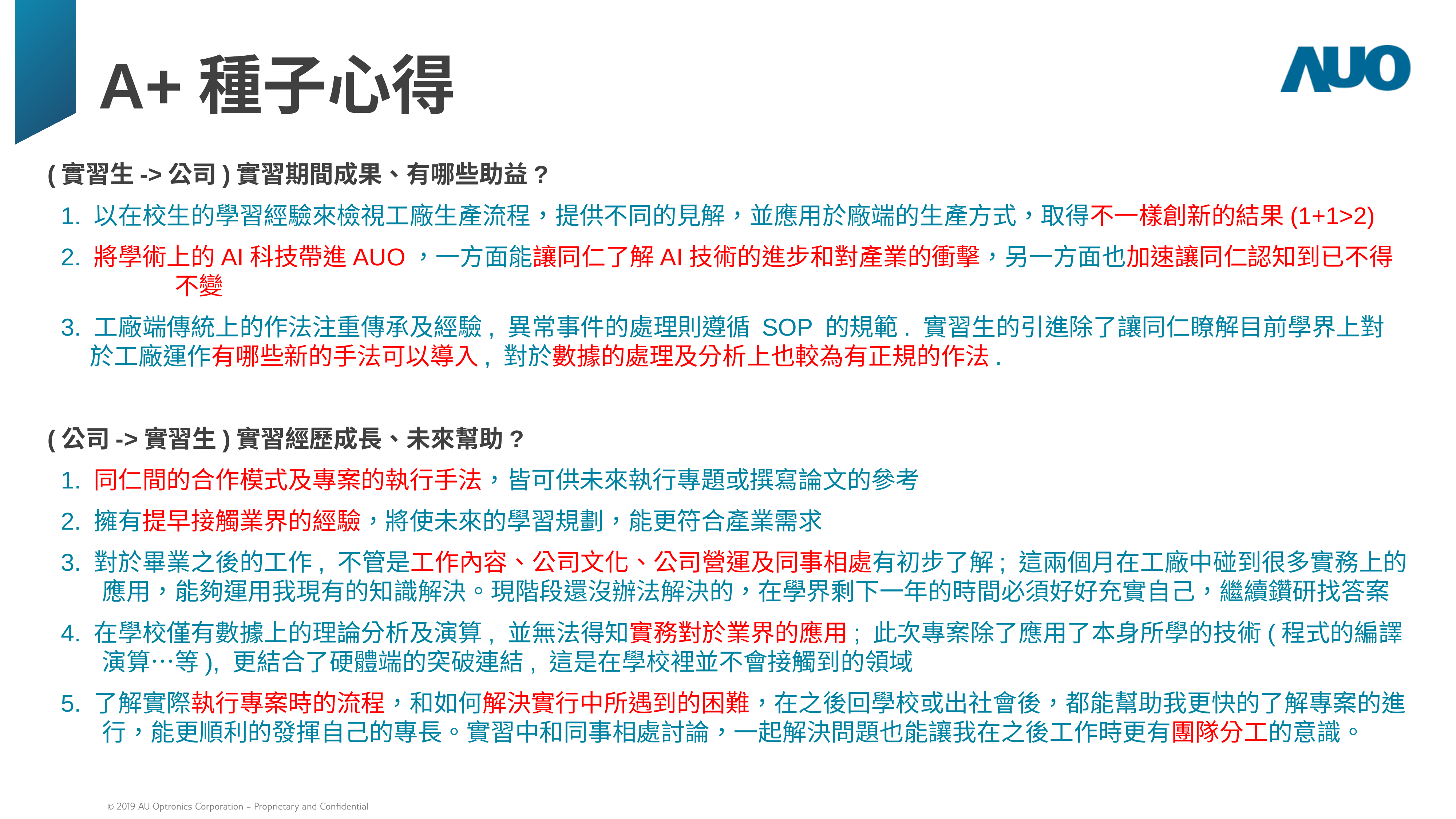

# A+種子心得
(實習生->公司)實習期間成果、有哪些助益?
1. 以在校生的學習經驗來檢視工廠生產流程，提供不同的見解，並應用於廠端的生產方式，取得不一樣創新的結果(1+1>2)
2. 將學術上的AI科技帶進AUO，一方面能讓同仁了解AI技術的進步和對產業的衝擊，另一方面也加速讓同仁認知到已不得不變
3. 工廠端傳統上的作法注重傳承及經驗, 異常事件的處理則遵循 SOP 的規範. 實習生的引進除了讓同仁瞭解目前學界上對於工廠運作有哪些新的手法可以導入, 對於數據的處理及分析上也較為有正規的作法.

(公司->實習生)實習經歷成長、未來幫助?
1. 同仁間的合作模式及專案的執行手法，皆可供未來執行專題或撰寫論文的參考
2. 擁有提早接觸業界的經驗，將使未來的學習規劃，能更符合產業需求
3. 對於畢業之後的工作, 不管是工作內容、公司文化、公司營運及同事相處有初步了解; 這兩個月在工廠中碰到很多實務上的應用，能夠運用我現有的知識解決。現階段還沒辦法解決的，在學界剩下一年的時間必須好好充實自己，繼續鑽研找答案
4. 在學校僅有數據上的理論分析及演算, 並無法得知實務對於業界的應用; 此次專案除了應用了本身所學的技術(程式的編譯演算…等), 更結合了硬體端的突破連結, 這是在學校裡並不會接觸到的領域
5. 了解實際執行專案時的流程，和如何解決實行中所遇到的困難，在之後回學校或出社會後，都能幫助我更快的了解專案的進行，能更順利的發揮自己的專長。實習中和同事相處討論，一起解決問題也能讓我在之後工作時更有團隊分工的意識。